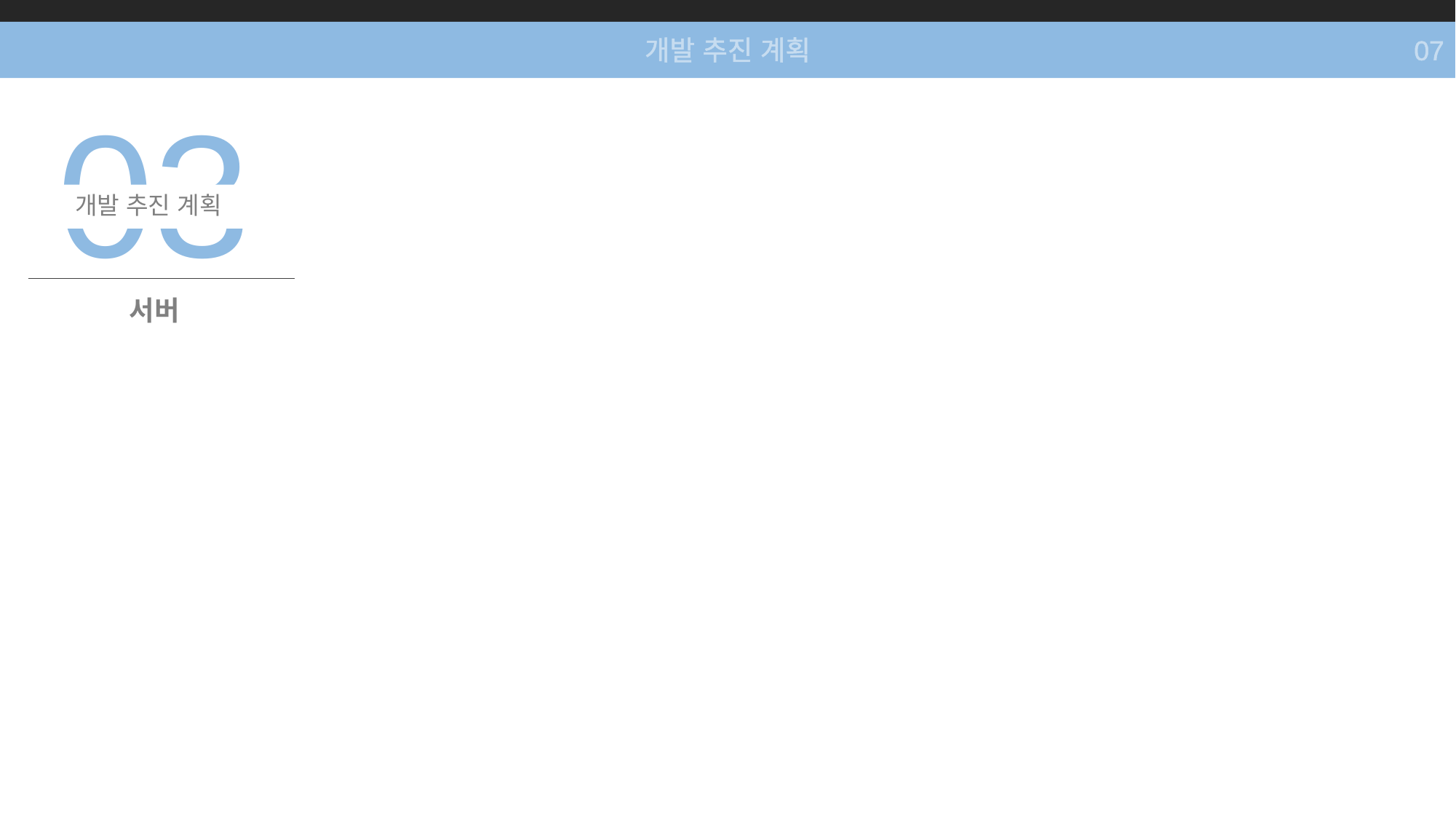

개발 추진 계획
07
03
개발 추진 계획

서버